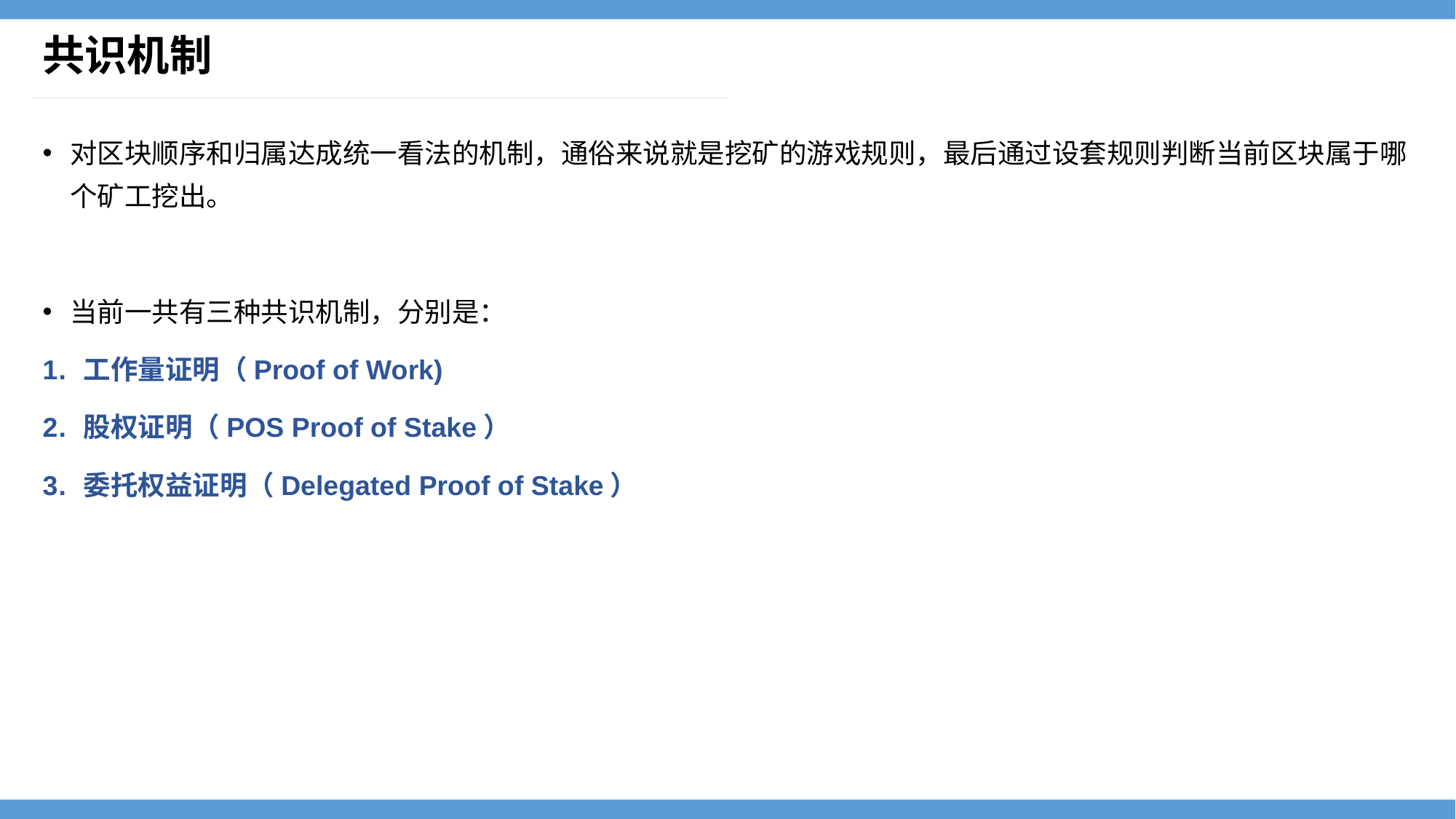

# 共识机制
对区块顺序和归属达成统一看法的机制，通俗来说就是挖矿的游戏规则，最后通过设套规则判断当前区块属于哪个矿工挖出。

当前一共有三种共识机制，分别是：
工作量证明（Proof of Work)
股权证明（POS Proof of Stake）
委托权益证明（Delegated Proof of Stake）